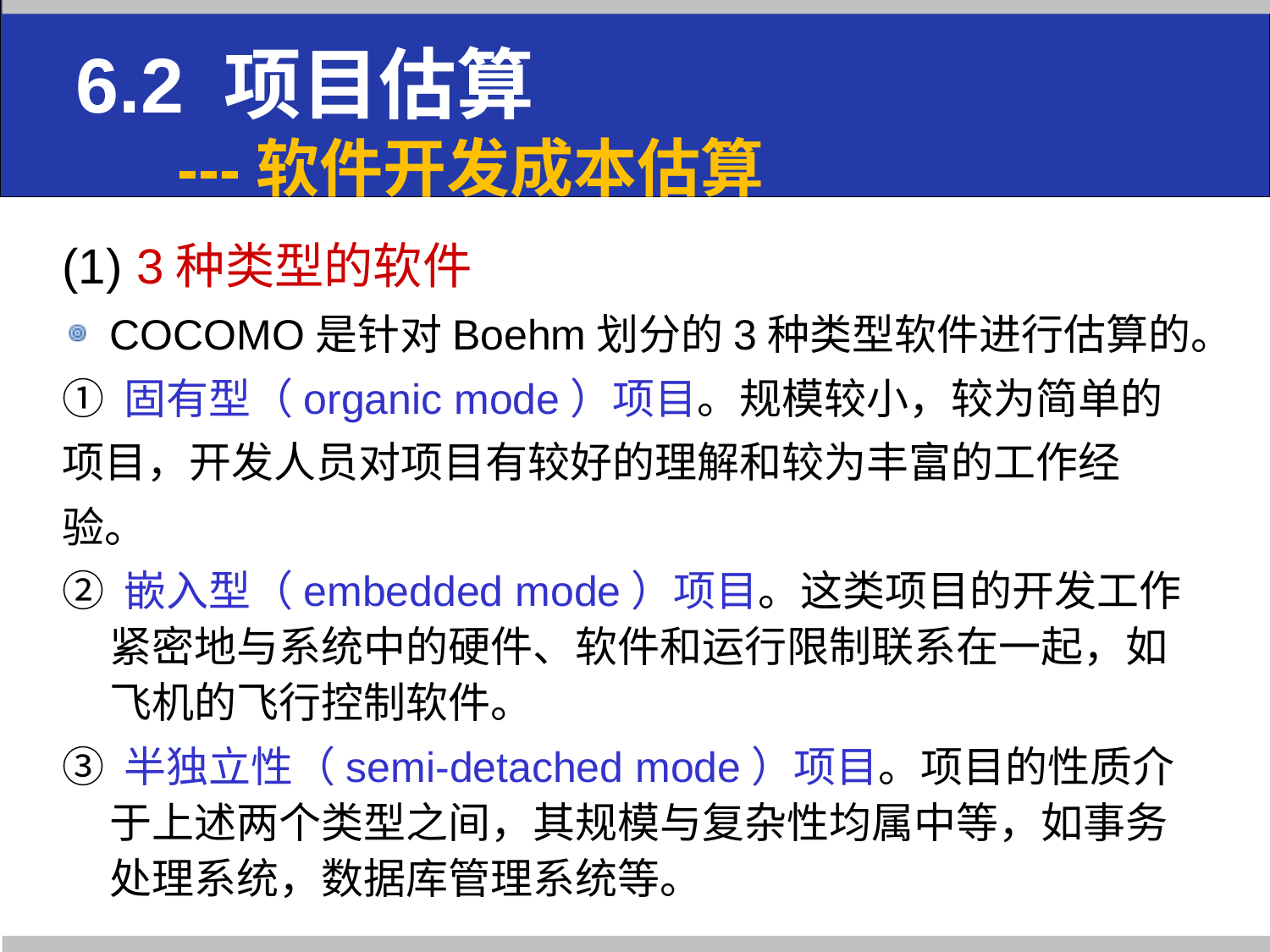

6.2 项目估算
      ---软件开发成本估算

(1) 3种类型的软件
COCOMO是针对Boehm划分的3种类型软件进行估算的。
① 固有型（organic mode）项目。规模较小，较为简单的
项目，开发人员对项目有较好的理解和较为丰富的工作经
验。
② 嵌入型（embedded mode）项目。这类项目的开发工作紧密地与系统中的硬件、软件和运行限制联系在一起，如飞机的飞行控制软件。
③ 半独立性（semi-detached mode）项目。项目的性质介于上述两个类型之间，其规模与复杂性均属中等，如事务处理系统，数据库管理系统等。
753